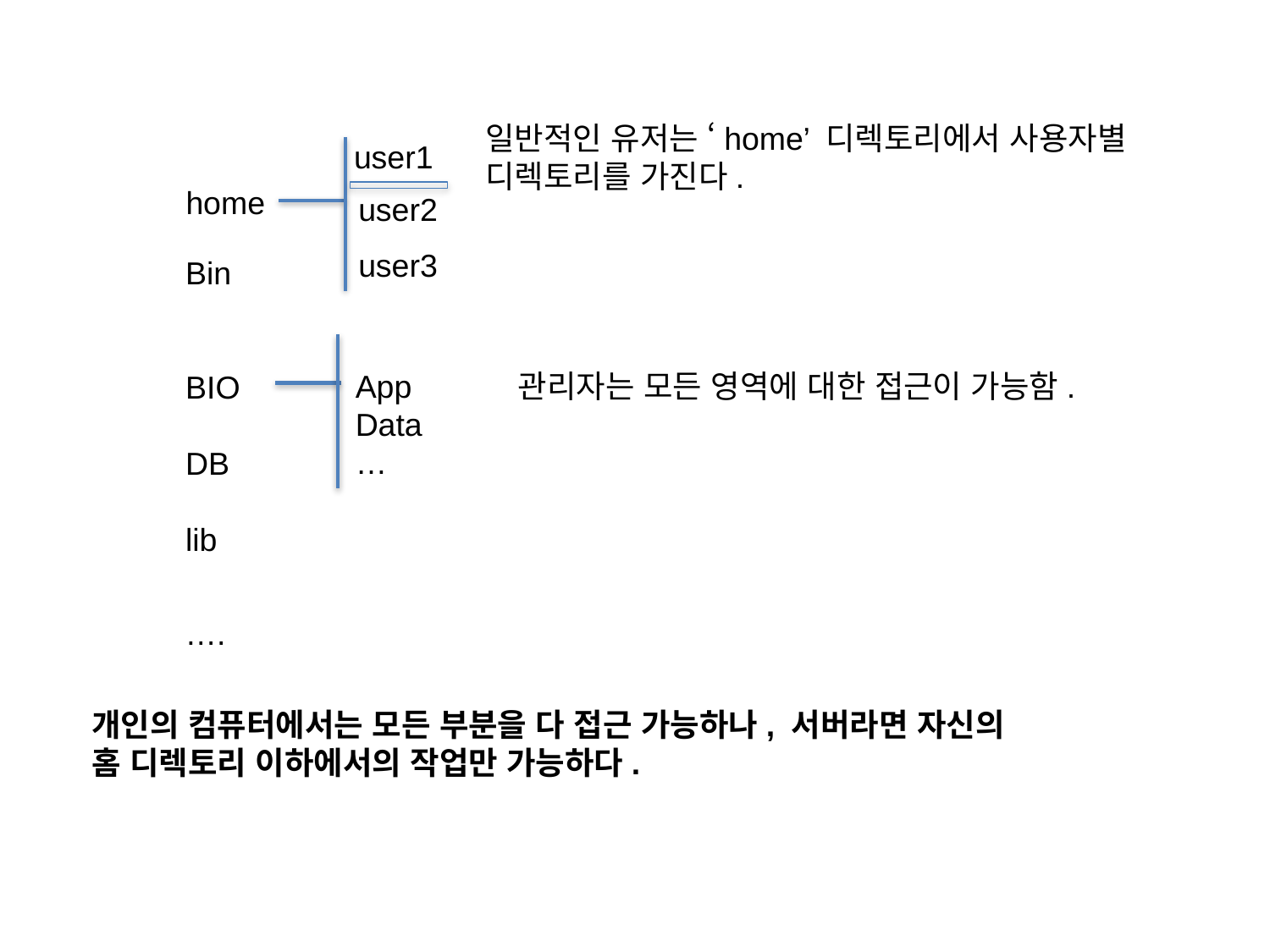

일반적인 유저는 ‘home’ 디렉토리에서 사용자별
디렉토리를 가진다.
user1
home

user2
user3
Bin

BIO

DB

lib

App
Data
…
관리자는 모든 영역에 대한 접근이 가능함.
….
개인의 컴퓨터에서는 모든 부분을 다 접근 가능하나, 서버라면 자신의
홈 디렉토리 이하에서의 작업만 가능하다.